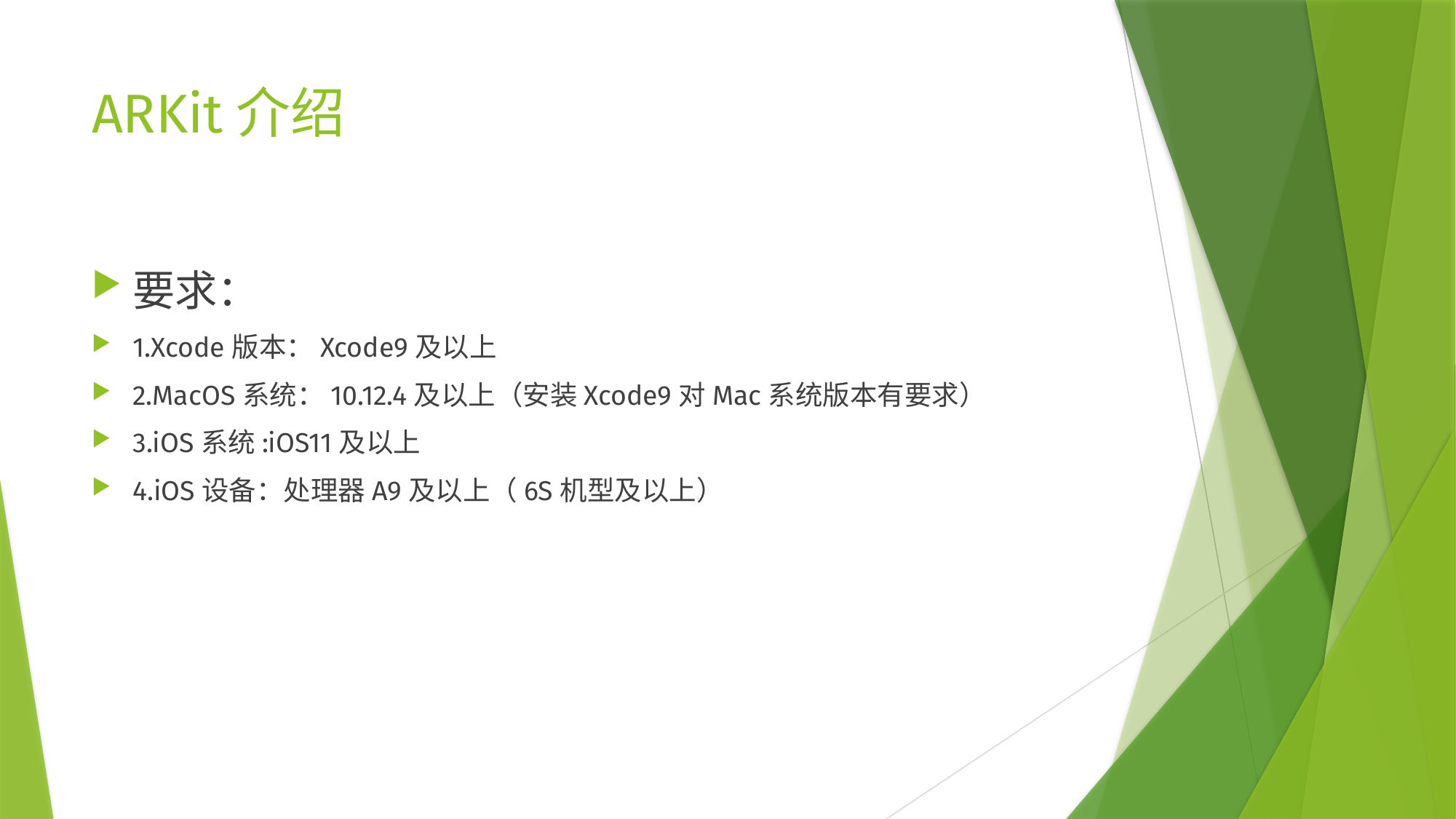

# ARKit介绍
要求：
1.Xcode版本：Xcode9及以上
2.MacOS系统：10.12.4及以上（安装Xcode9对Mac系统版本有要求）
3.iOS系统:iOS11及以上
4.iOS设备：处理器A9及以上（6S机型及以上）